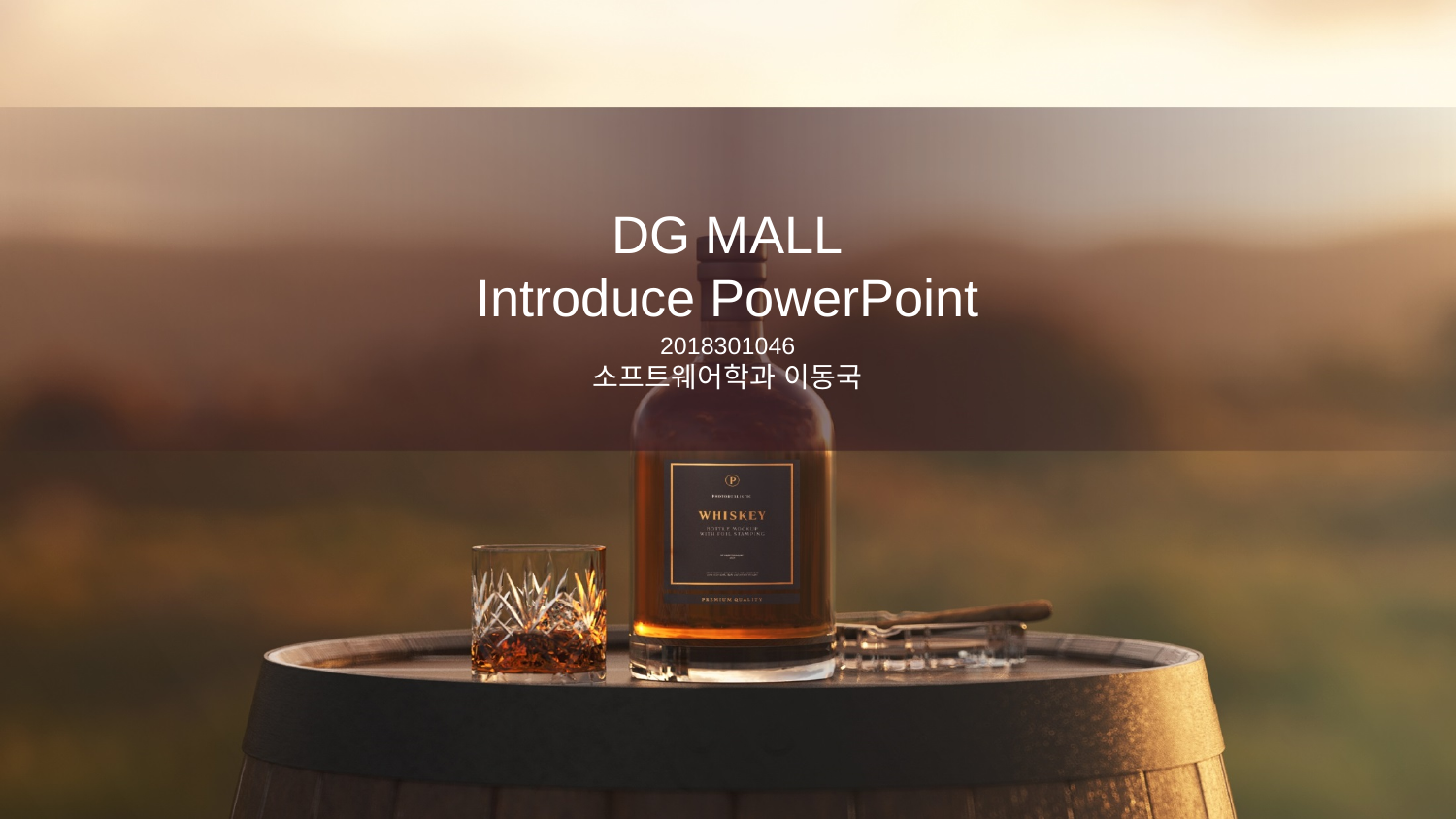

DG MALL
Introduce PowerPoint
2018301046
소프트웨어학과 이동국